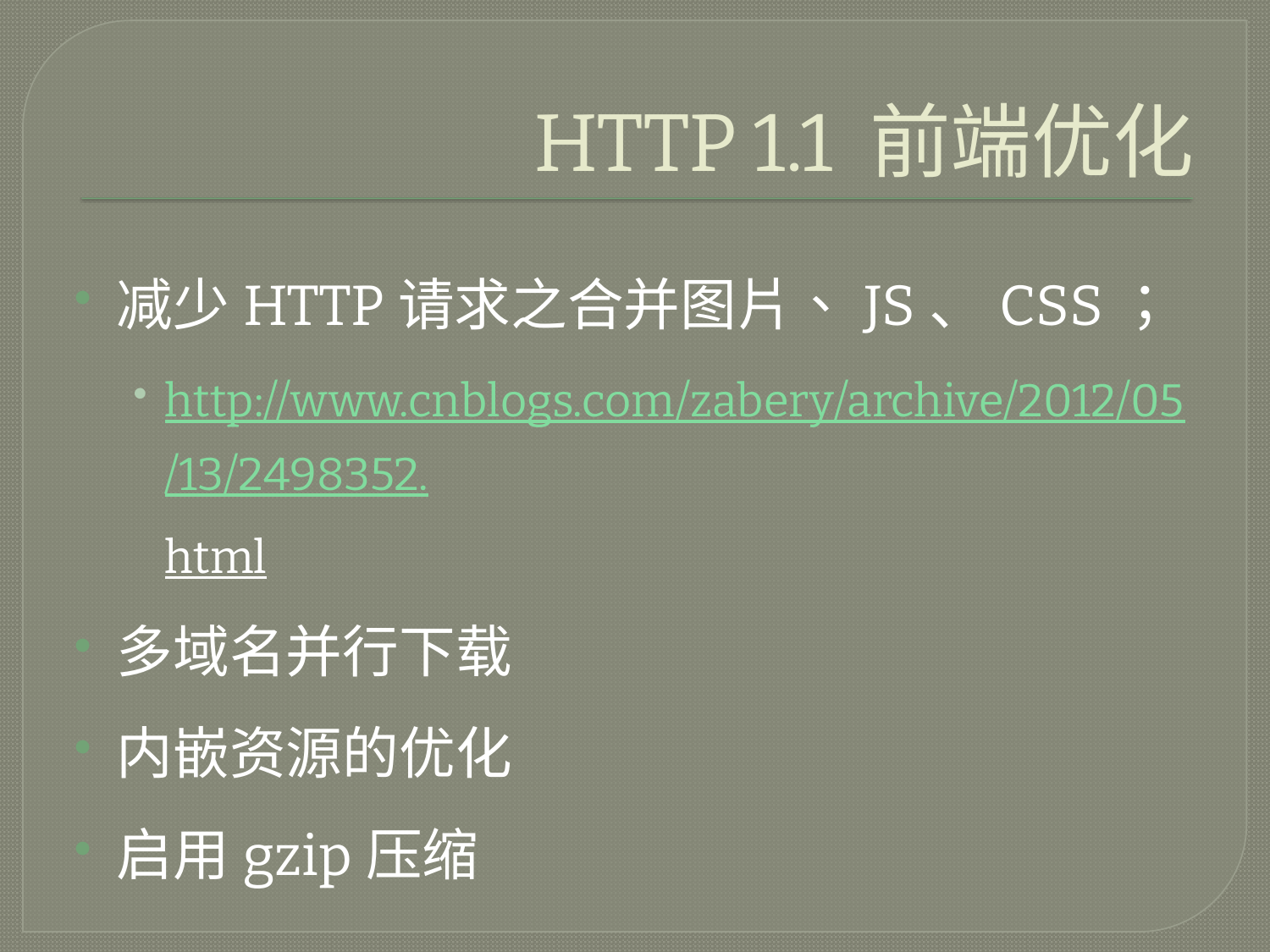

# HTTP 1.1 前端优化
减少HTTP请求之合并图片、JS、CSS；
http://www.cnblogs.com/zabery/archive/2012/05/13/2498352.html
多域名并行下载
内嵌资源的优化
启用gzip压缩